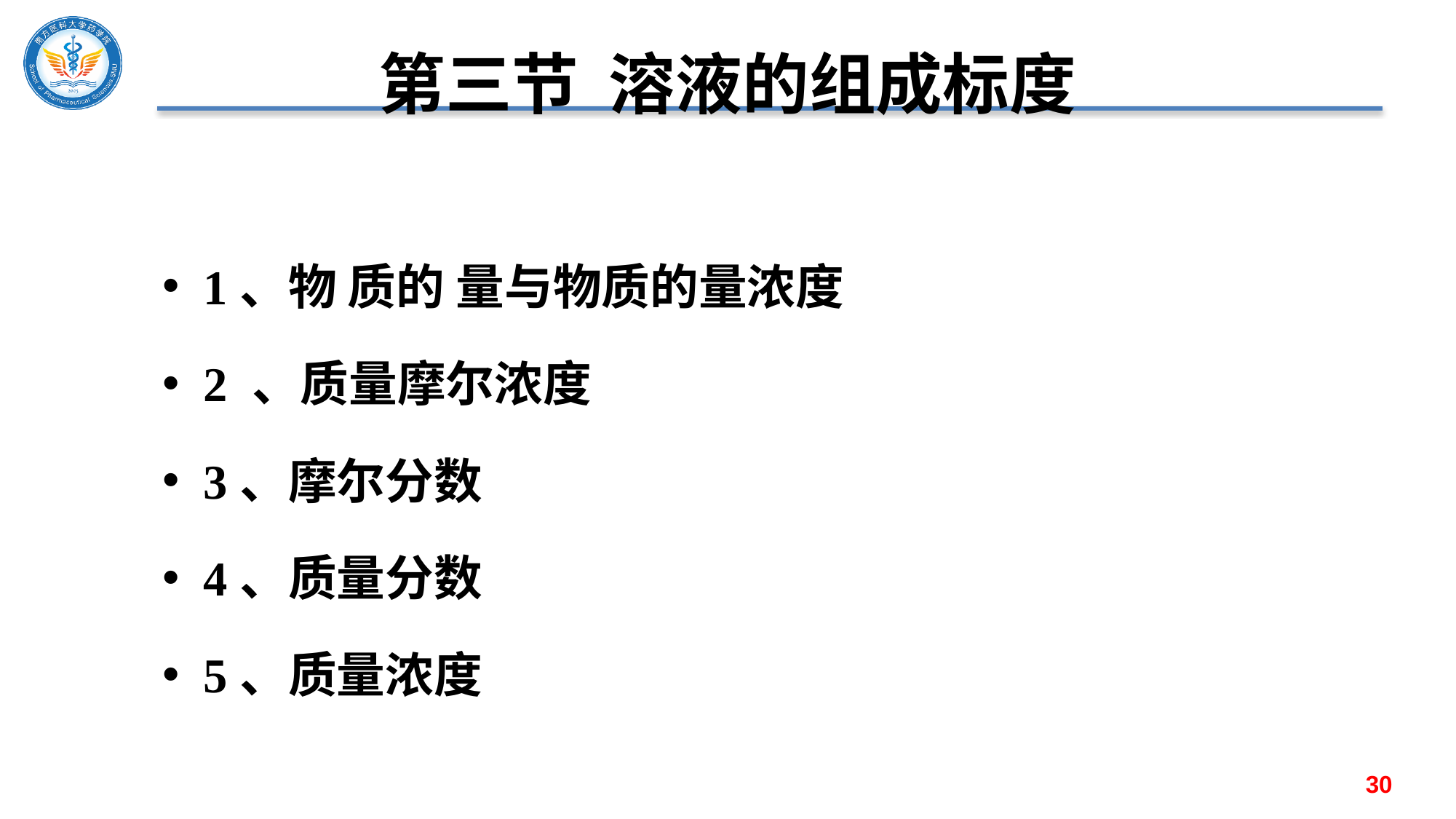

# 第三节  溶液的组成标度
1、物 质的 量与物质的量浓度
2 、质量摩尔浓度
3、摩尔分数
4、质量分数
5、质量浓度
30